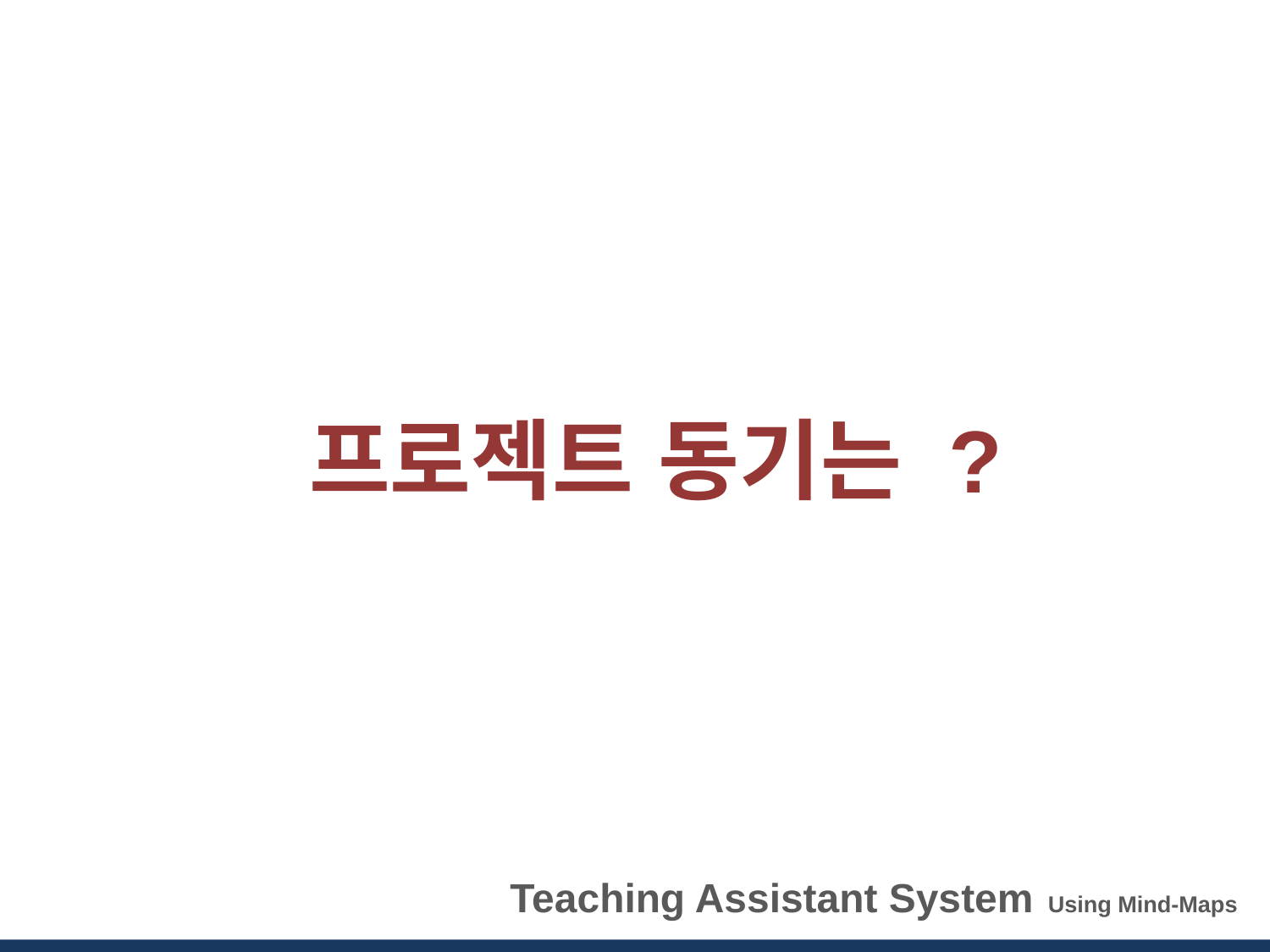

프로젝트 동기는 ?
          Teaching Assistant System Using Mind-Maps